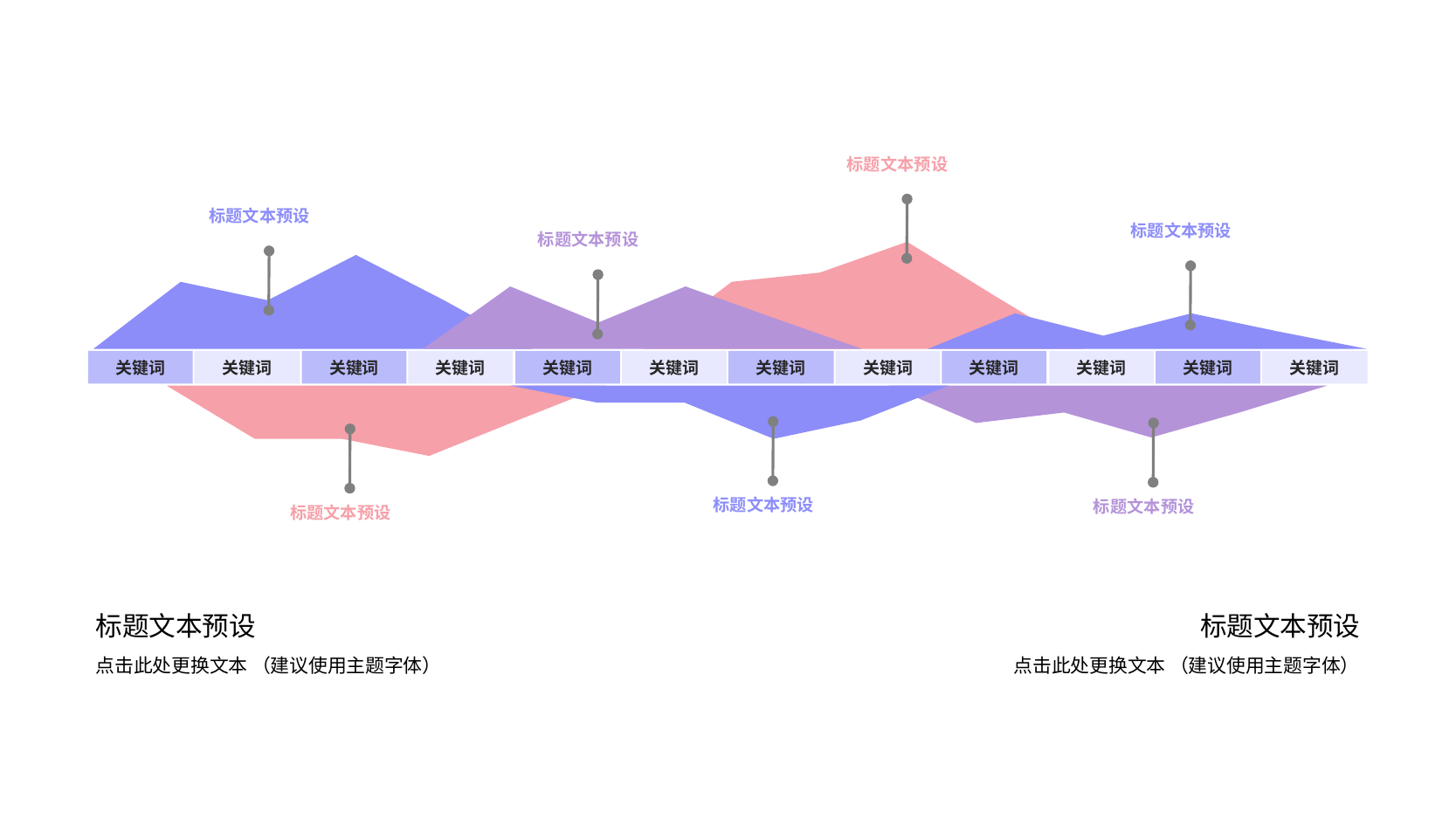

标题文本预设
标题文本预设
标题文本预设
标题文本预设

关键词
关键词
关键词
关键词
关键词
关键词
关键词
关键词
关键词
关键词
关键词
关键词

标题文本预设
标题文本预设
标题文本预设
标题文本预设
标题文本预设
点击此处更换文本 （建议使用主题字体）
点击此处更换文本 （建议使用主题字体）